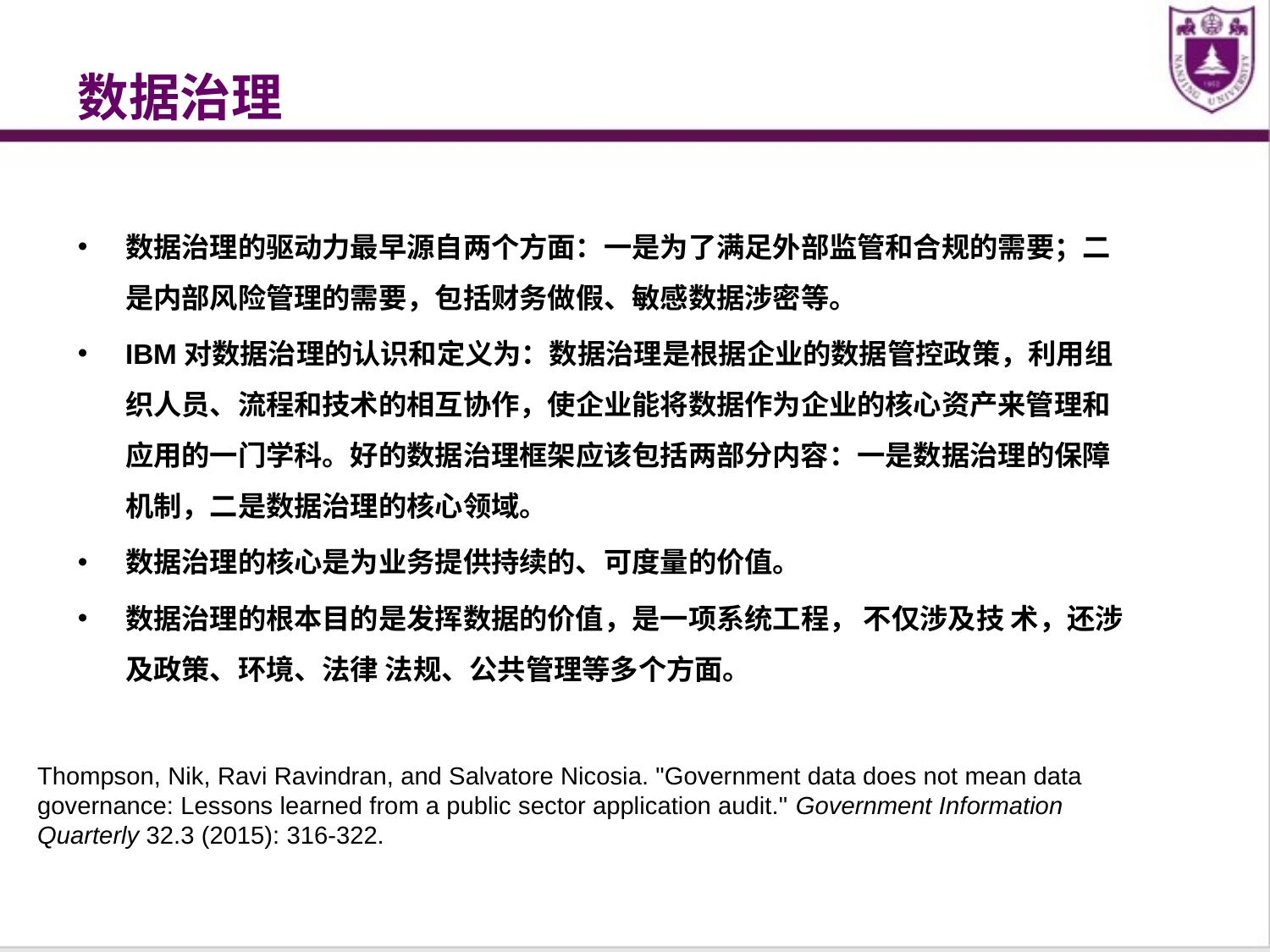

# 数据治理
数据治理的驱动力最早源自两个方面：一是为了满足外部监管和合规的需要；二是内部风险管理的需要，包括财务做假、敏感数据涉密等。
IBM对数据治理的认识和定义为：数据治理是根据企业的数据管控政策，利用组织人员、流程和技术的相互协作，使企业能将数据作为企业的核心资产来管理和应用的一门学科。好的数据治理框架应该包括两部分内容：一是数据治理的保障机制，二是数据治理的核心领域。
数据治理的核心是为业务提供持续的、可度量的价值。
数据治理的根本目的是发挥数据的价值，是一项系统工程， 不仅涉及技 术，还涉及政策、环境、法律 法规、公共管理等多个方面。

Thompson, Nik, Ravi Ravindran, and Salvatore Nicosia. "Government data does not mean data governance: Lessons learned from a public sector application audit." Government Information Quarterly 32.3 (2015): 316-322.